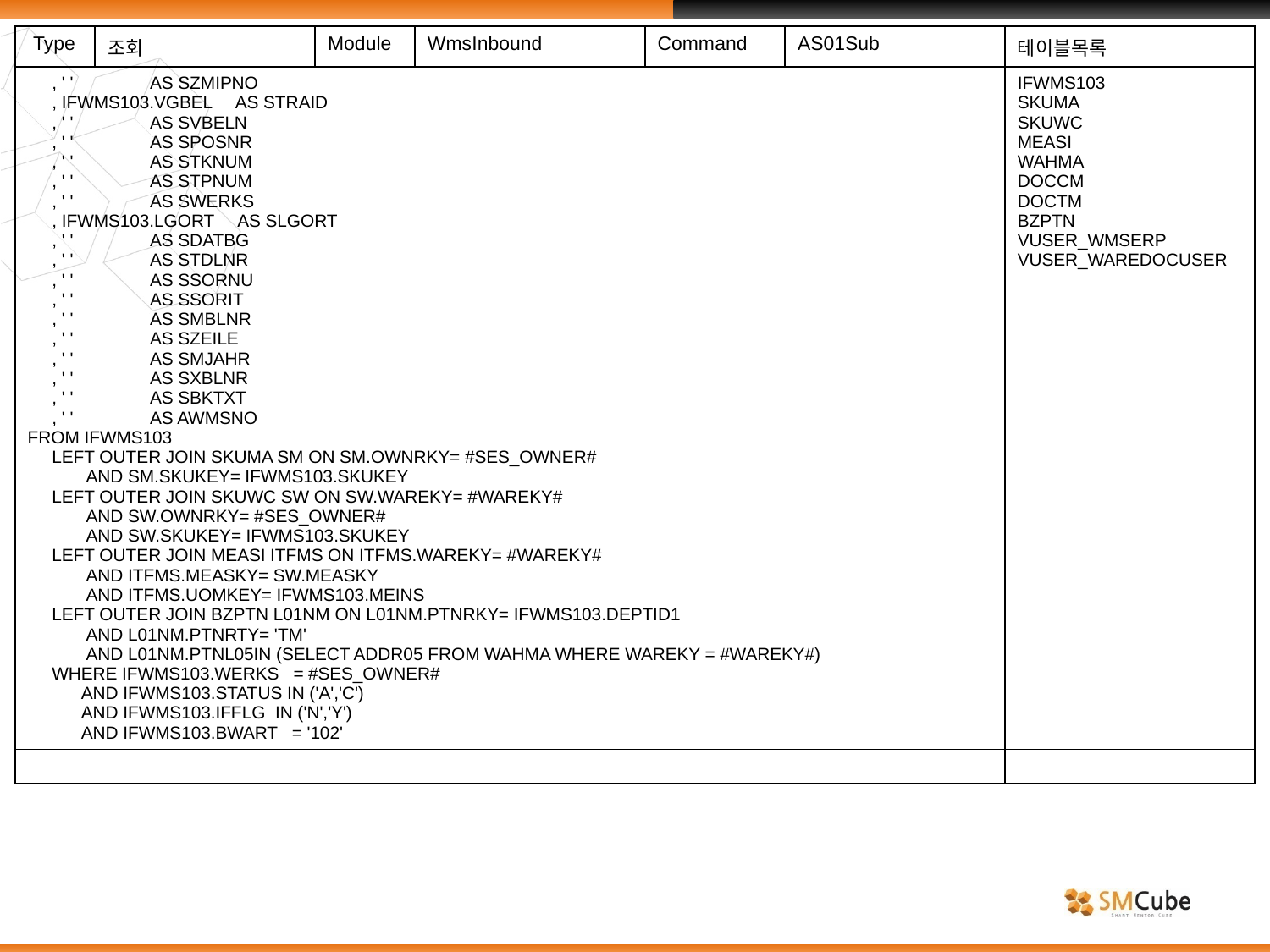

| Type | 조회 | Module | WmsInbound | Command | AS01Sub | 테이블목록 |
| --- | --- | --- | --- | --- | --- | --- |
| , ' ' AS SZMIPNO , IFWMS103.VGBEL AS STRAID , ' ' AS SVBELN , ' ' AS SPOSNR , ' ' AS STKNUM , ' ' AS STPNUM , ' ' AS SWERKS , IFWMS103.LGORT AS SLGORT , ' ' AS SDATBG , ' ' AS STDLNR , ' ' AS SSORNU , ' ' AS SSORIT , ' ' AS SMBLNR , ' ' AS SZEILE , ' ' AS SMJAHR , ' ' AS SXBLNR , ' ' AS SBKTXT , ' ' AS AWMSNO FROM IFWMS103 LEFT OUTER JOIN SKUMA SM ON SM.OWNRKY= #SES\_OWNER# AND SM.SKUKEY= IFWMS103.SKUKEY LEFT OUTER JOIN SKUWC SW ON SW.WAREKY= #WAREKY# AND SW.OWNRKY= #SES\_OWNER# AND SW.SKUKEY= IFWMS103.SKUKEY LEFT OUTER JOIN MEASI ITFMS ON ITFMS.WAREKY= #WAREKY# AND ITFMS.MEASKY= SW.MEASKY AND ITFMS.UOMKEY= IFWMS103.MEINS LEFT OUTER JOIN BZPTN L01NM ON L01NM.PTNRKY= IFWMS103.DEPTID1 AND L01NM.PTNRTY= 'TM' AND L01NM.PTNL05IN (SELECT ADDR05 FROM WAHMA WHERE WAREKY = #WAREKY#) WHERE IFWMS103.WERKS = #SES\_OWNER# AND IFWMS103.STATUS IN ('A','C') AND IFWMS103.IFFLG IN ('N','Y') AND IFWMS103.BWART = '102' |  |  |  |  |  | IFWMS103 SKUMA SKUWC MEASI WAHMA DOCCM DOCTM BZPTN VUSER\_WMSERP VUSER\_WAREDOCUSER |
|  |  |  |  |  |  |  |